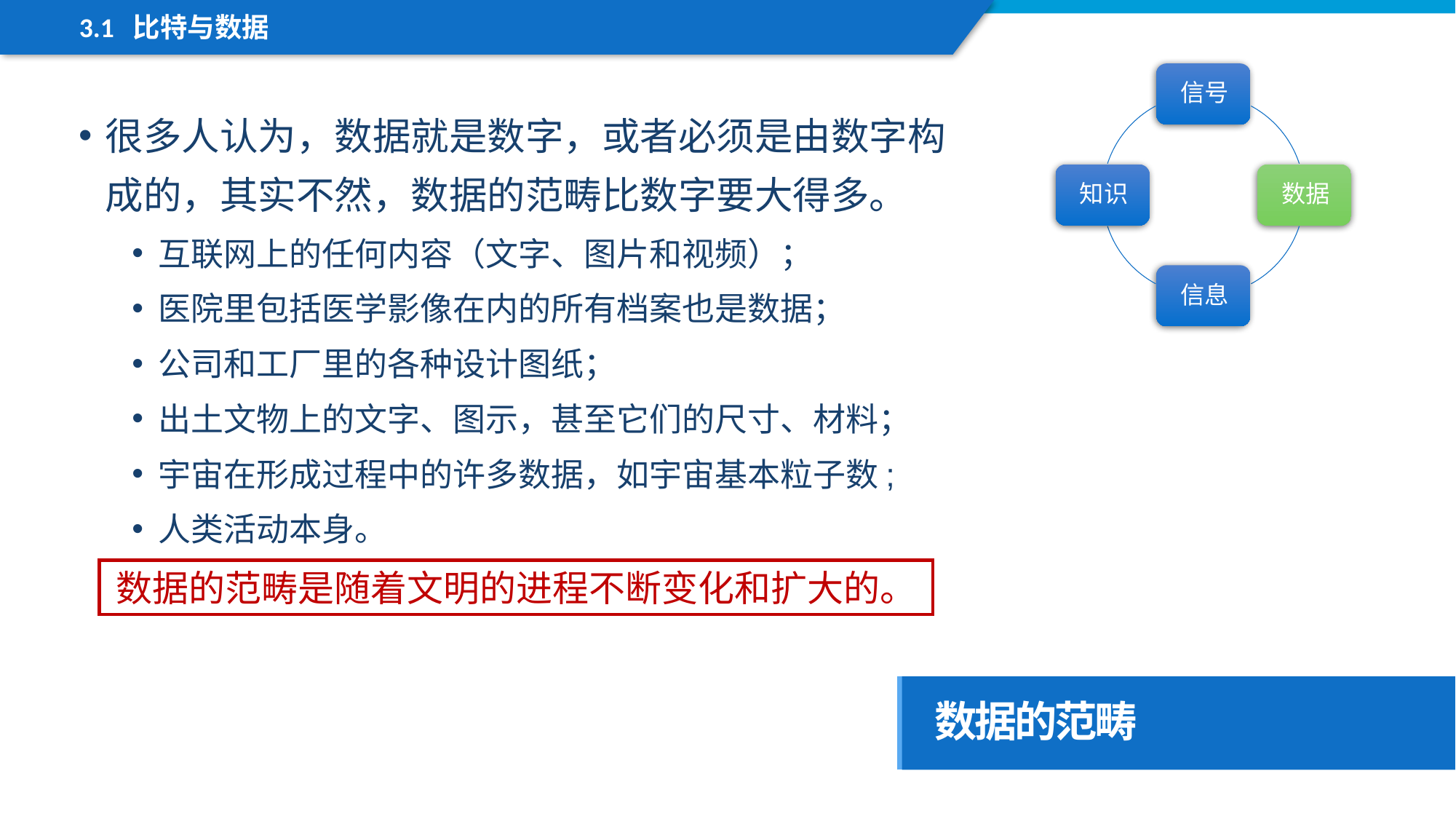

3.1  比特与数据
信号
数据
信息
知识
很多人认为，数据就是数字，或者必须是由数字构成的，其实不然，数据的范畴比数字要大得多。
互联网上的任何内容（文字、图片和视频）；
医院里包括医学影像在内的所有档案也是数据；
公司和工厂里的各种设计图纸；
出土文物上的文字、图示，甚至它们的尺寸、材料；
宇宙在形成过程中的许多数据，如宇宙基本粒子数;
人类活动本身。
数据的范畴是随着文明的进程不断变化和扩大的。
数据的范畴